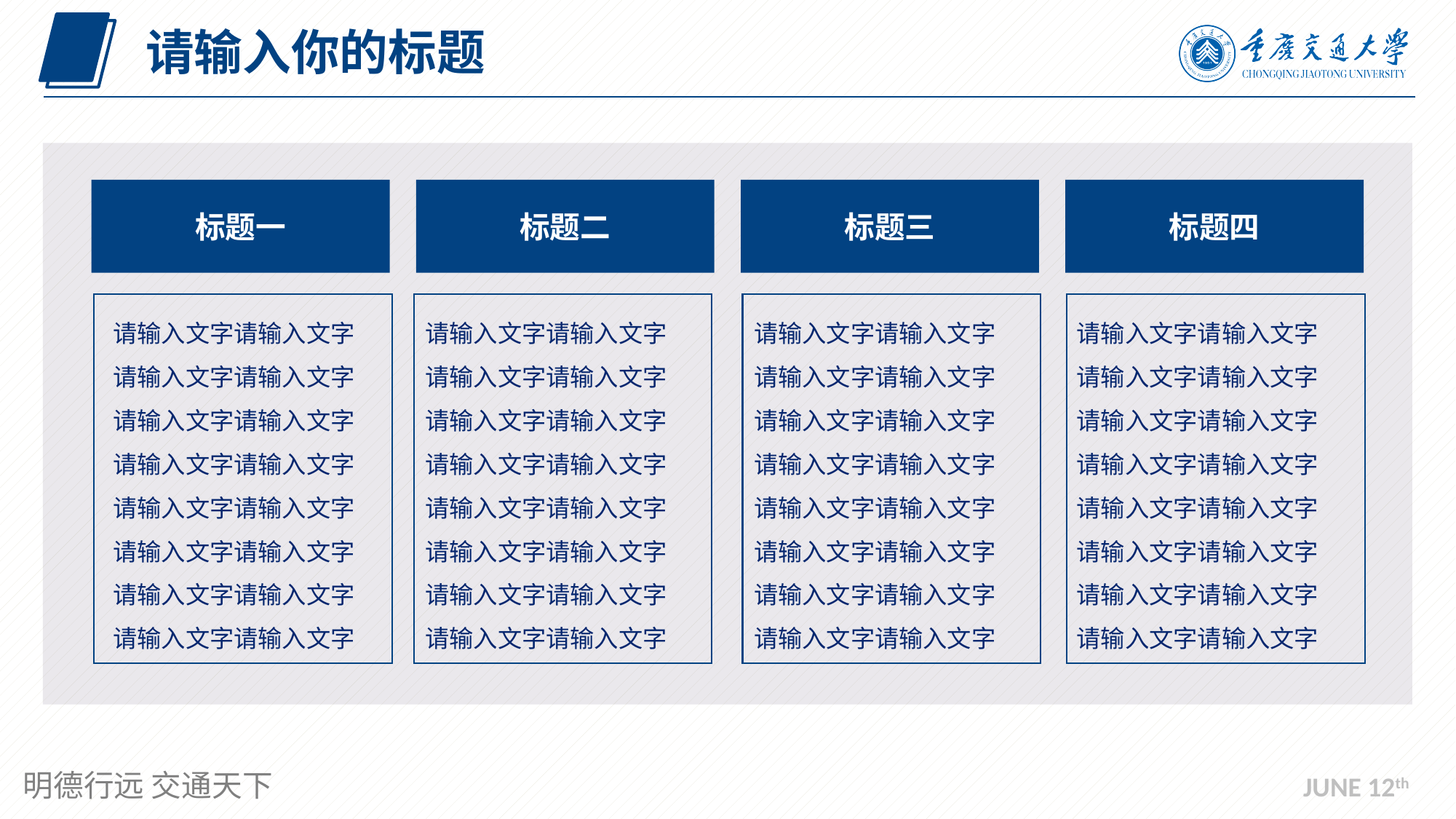

请输入你的标题

标题一

标题二

标题三

标题四

请输入文字请输入文字
请输入文字请输入文字
请输入文字请输入文字
请输入文字请输入文字
请输入文字请输入文字
请输入文字请输入文字
请输入文字请输入文字
请输入文字请输入文字
请输入文字请输入文字
请输入文字请输入文字
请输入文字请输入文字
请输入文字请输入文字
请输入文字请输入文字
请输入文字请输入文字
请输入文字请输入文字
请输入文字请输入文字
请输入文字请输入文字
请输入文字请输入文字
请输入文字请输入文字
请输入文字请输入文字
请输入文字请输入文字
请输入文字请输入文字
请输入文字请输入文字
请输入文字请输入文字
请输入文字请输入文字
请输入文字请输入文字
请输入文字请输入文字
请输入文字请输入文字
请输入文字请输入文字
请输入文字请输入文字
请输入文字请输入文字
请输入文字请输入文字
JUNE 12th